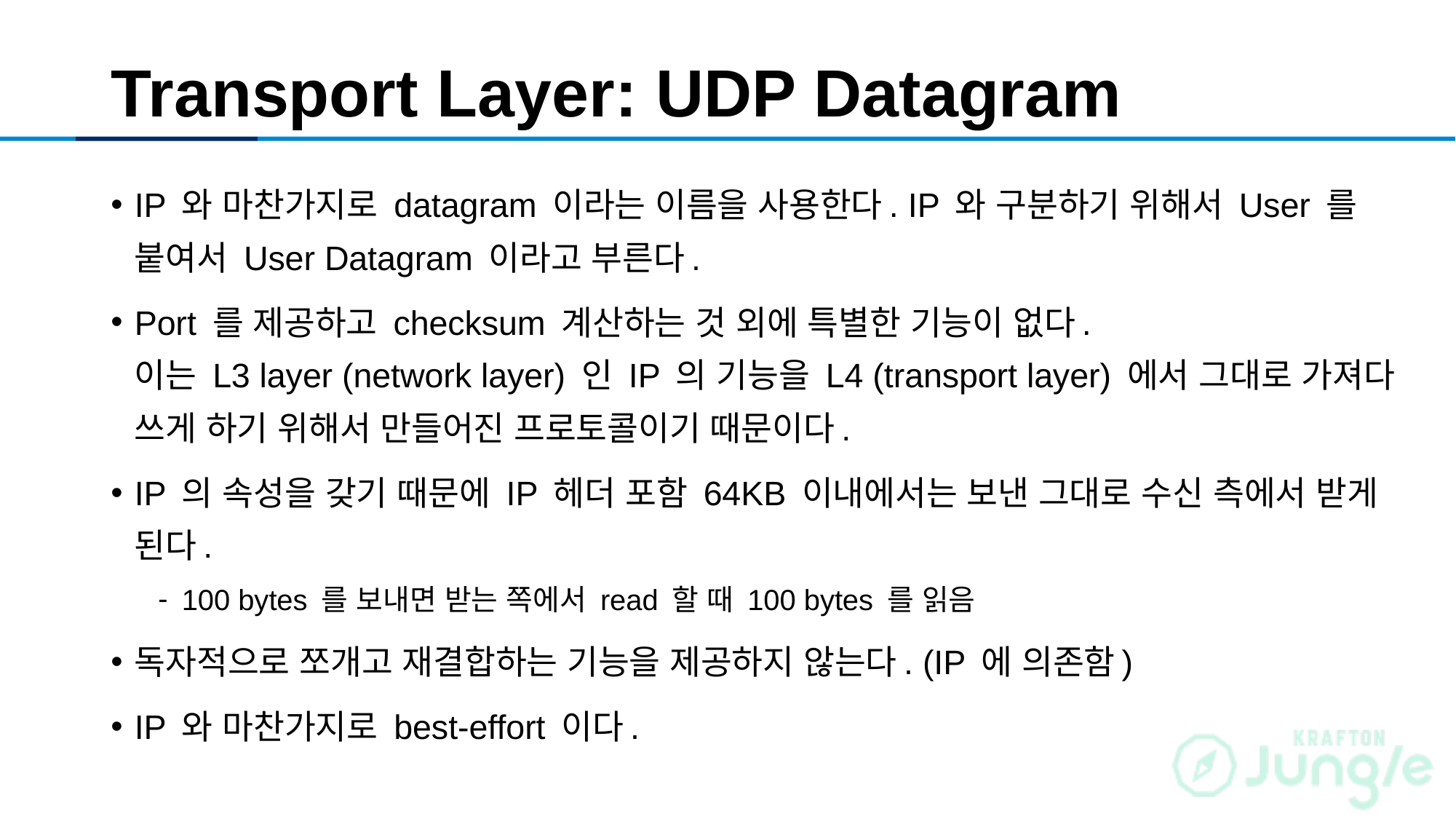

# Transport Layer: UDP Datagram
IP 와 마찬가지로 datagram 이라는 이름을 사용한다. IP 와 구분하기 위해서 User 를 붙여서 User Datagram 이라고 부른다.
Port 를 제공하고 checksum 계산하는 것 외에 특별한 기능이 없다.
이는 L3 layer (network layer) 인 IP 의 기능을 L4 (transport layer) 에서 그대로 가져다 쓰게 하기 위해서 만들어진 프로토콜이기 때문이다.
IP 의 속성을 갖기 때문에 IP 헤더 포함 64KB 이내에서는 보낸 그대로 수신 측에서 받게 된다.
100 bytes 를 보내면 받는 쪽에서 read 할 때 100 bytes 를 읽음
독자적으로 쪼개고 재결합하는 기능을 제공하지 않는다. (IP 에 의존함)
IP 와 마찬가지로 best-effort 이다.